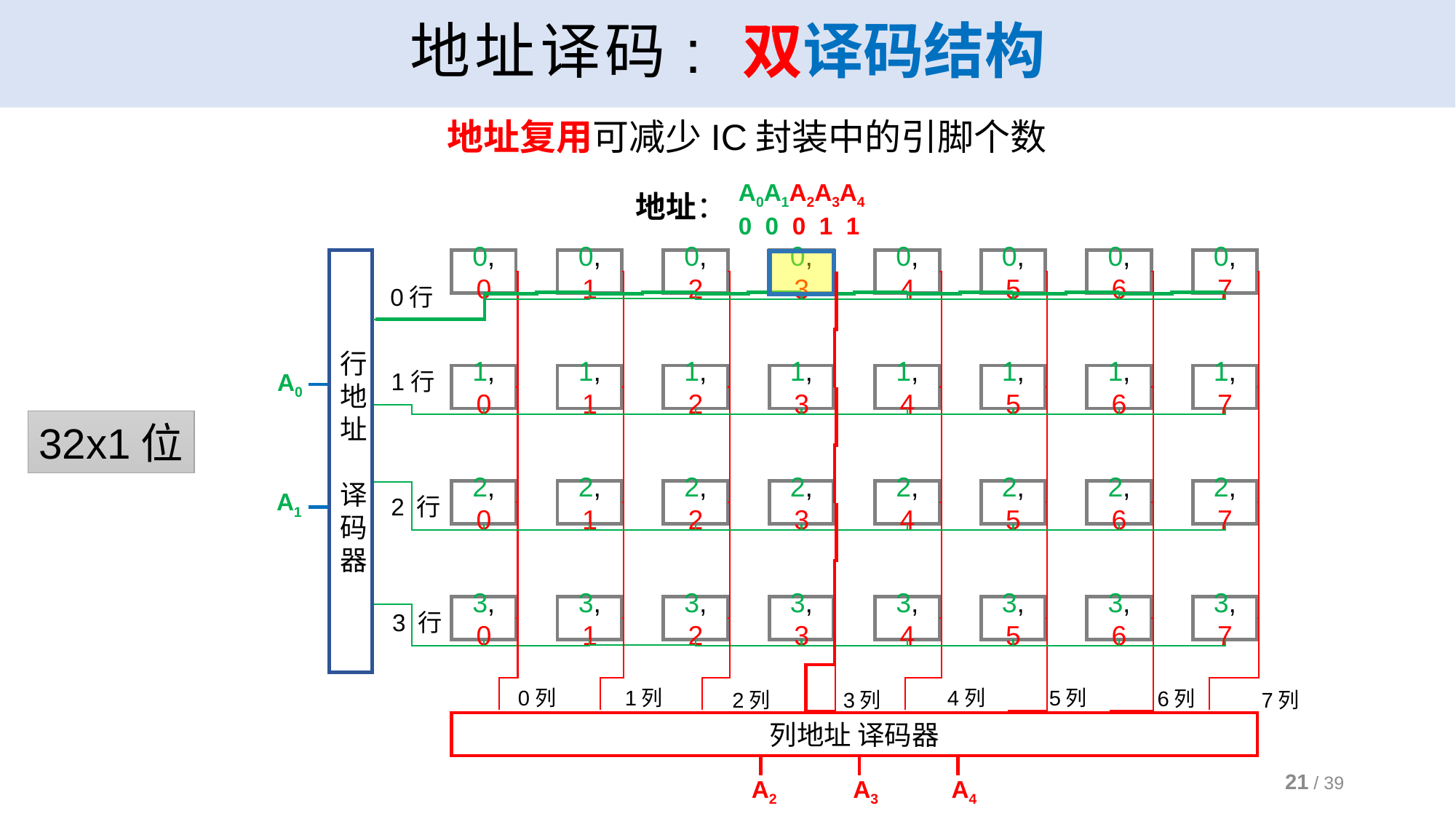

# 地址译码: 双译码结构
地址复用可减少IC封装中的引脚个数
A0A1A2A3A4
地址：
0  0  0  1  1
行地址

译码器

0, 0
0, 1
0, 2
0, 3
0, 4
0, 5
0, 6
0, 7

0行
1行
A0
1, 0
1, 1
1, 2
1, 3
1, 4
1, 5
1, 6
1, 7
32x1位
2, 0
2, 1
2, 2
2, 3
2, 4
2, 5
2, 6
2, 7
A1
2 行
3, 0
3, 1
3, 2
3, 3
3, 4
3, 5
3, 6
3, 7
3 行
0列
1列
4列
5列
6列
3列
7列
2列

列地址 译码器
21 / 39
A2
A3
A4